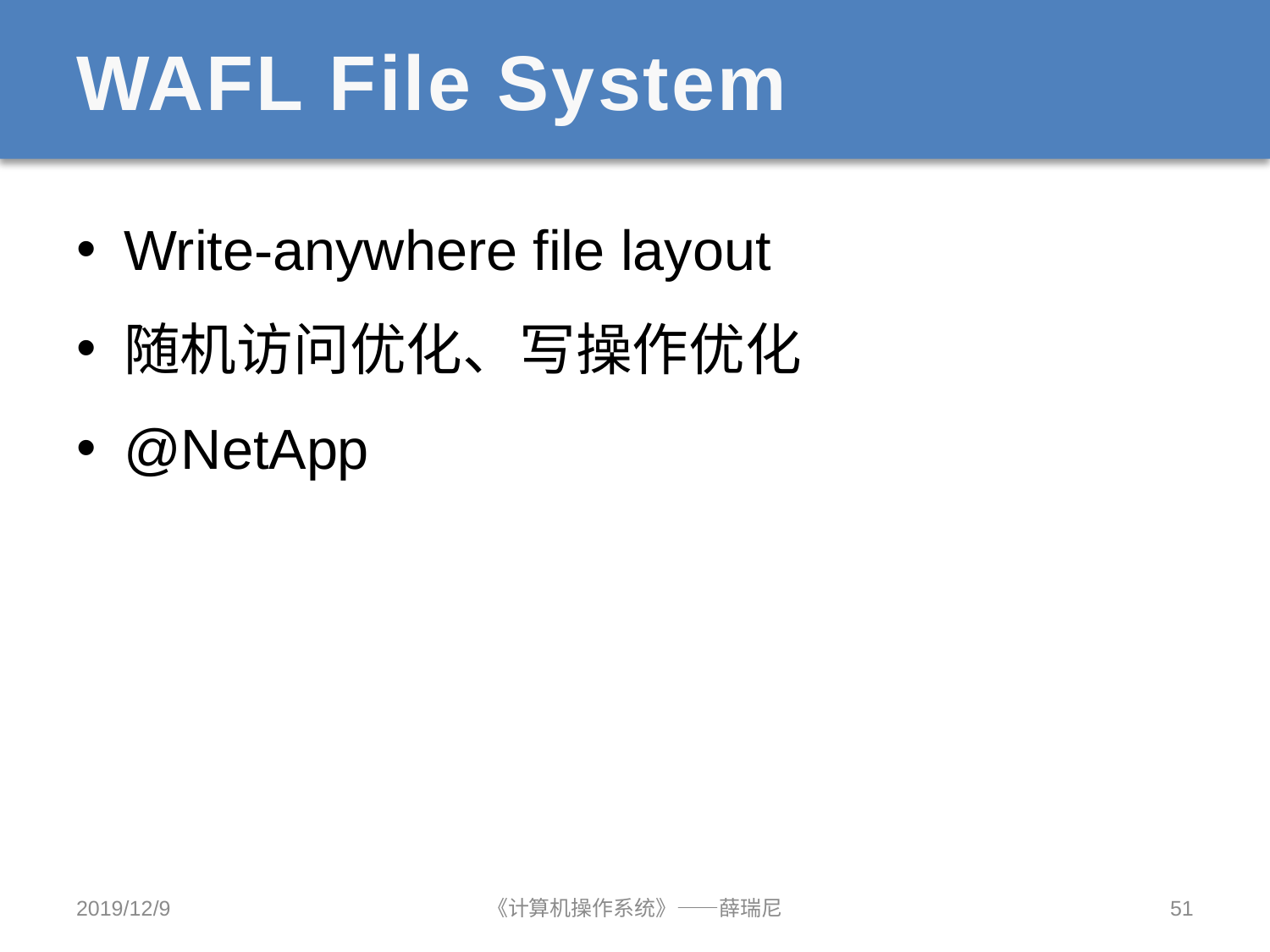

# WAFL File System
Write-anywhere file layout
随机访问优化、写操作优化
@NetApp
2019/12/9
《计算机操作系统》——薛瑞尼
51